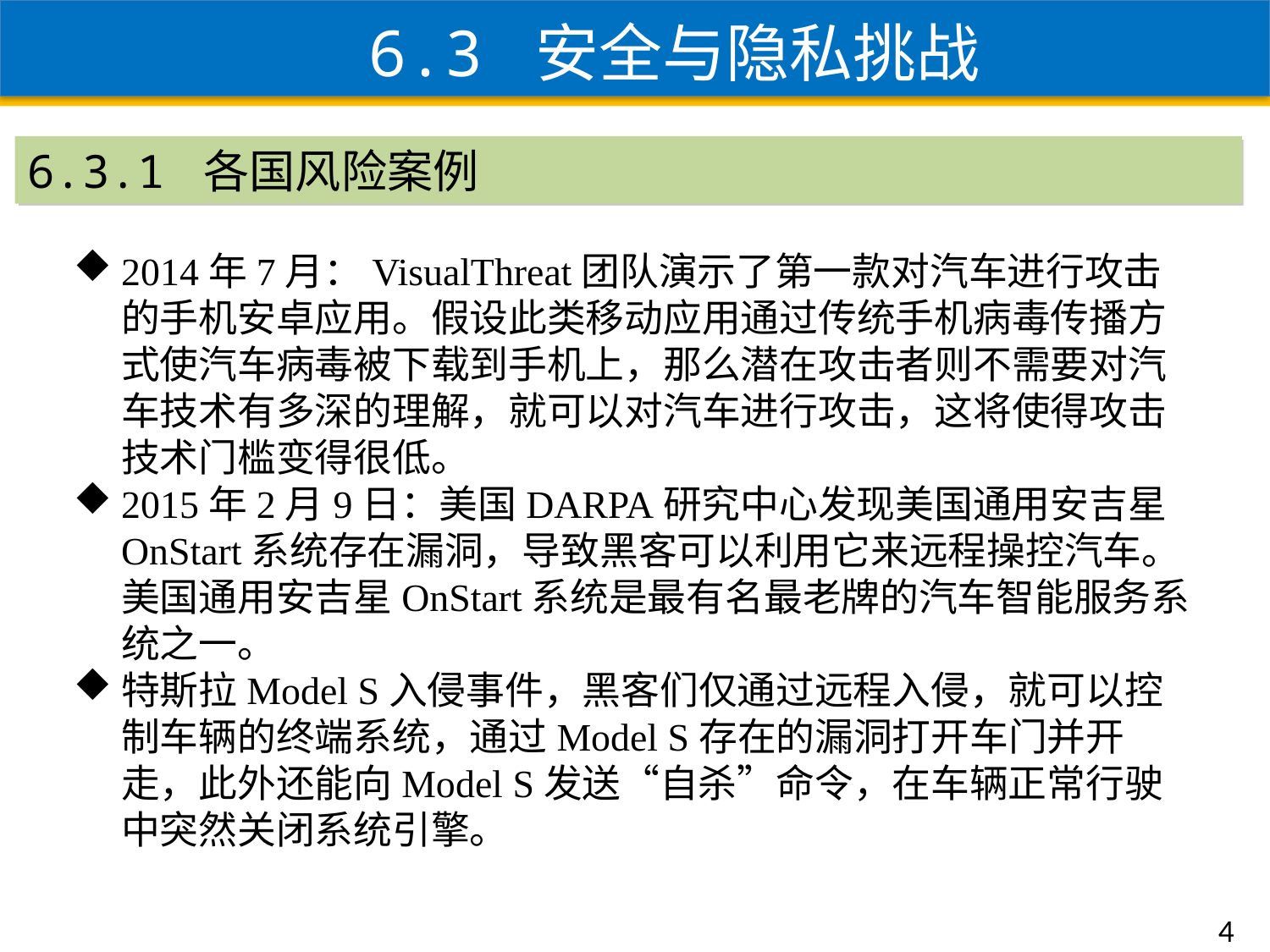

6.3 安全与隐私挑战
6.3.1 各国风险案例
2014年7月：VisualThreat团队演示了第一款对汽车进行攻击的手机安卓应用。假设此类移动应用通过传统手机病毒传播方式使汽车病毒被下载到手机上，那么潜在攻击者则不需要对汽车技术有多深的理解，就可以对汽车进行攻击，这将使得攻击技术门槛变得很低。
2015年2月9日：美国DARPA研究中心发现美国通用安吉星OnStart系统存在漏洞，导致黑客可以利用它来远程操控汽车。美国通用安吉星OnStart系统是最有名最老牌的汽车智能服务系统之一。
特斯拉Model S入侵事件，黑客们仅通过远程入侵，就可以控制车辆的终端系统，通过Model S存在的漏洞打开车门并开走，此外还能向Model S发送“自杀”命令，在车辆正常行驶中突然关闭系统引擎。

4